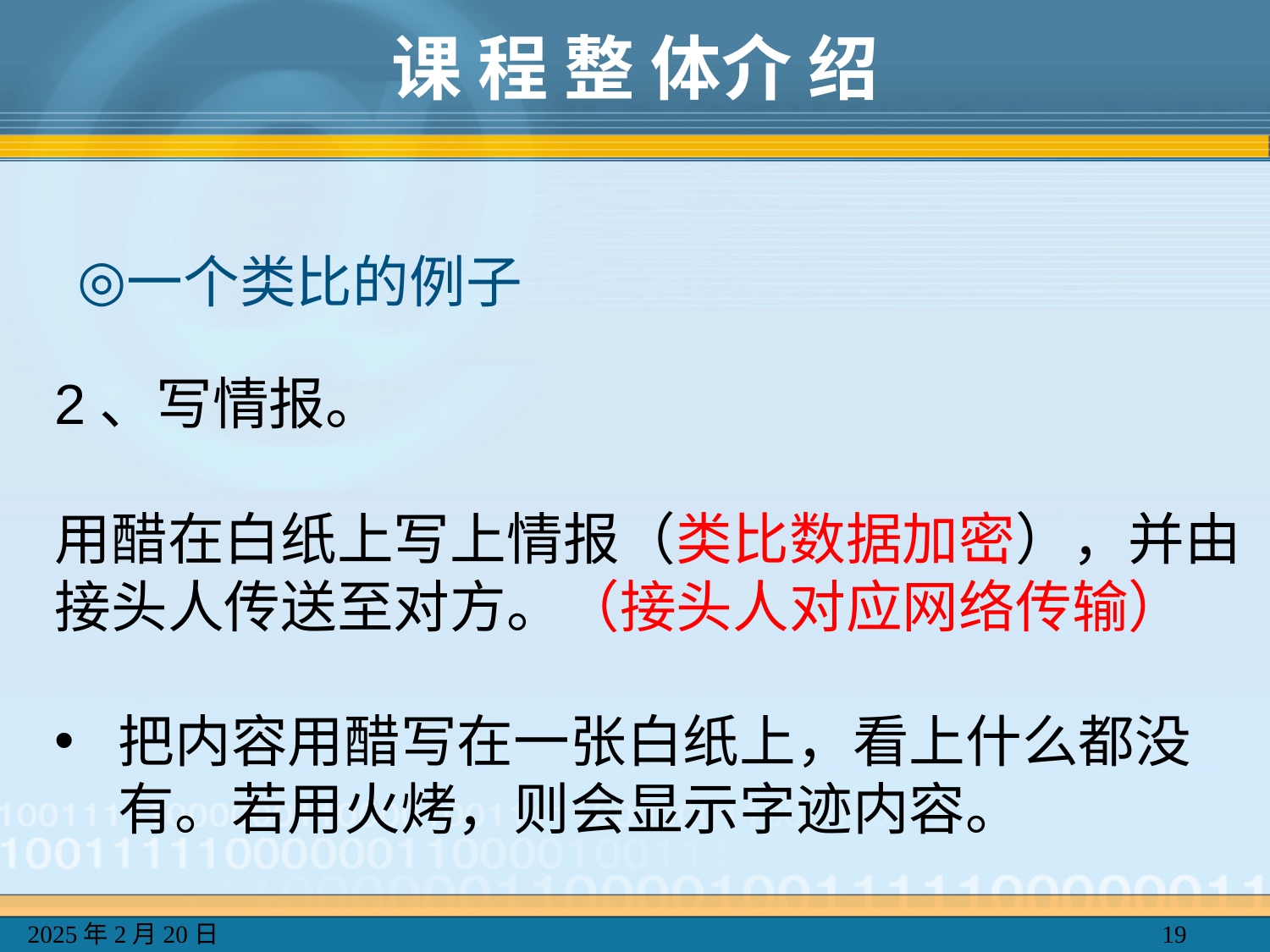

# 课 程 整 体介 绍
一个类比的例子

2、写情报。

用醋在白纸上写上情报（类比数据加密），并由接头人传送至对方。（接头人对应网络传输）

把内容用醋写在一张白纸上，看上什么都没有。若用火烤，则会显示字迹内容。
2025年2月20日
19